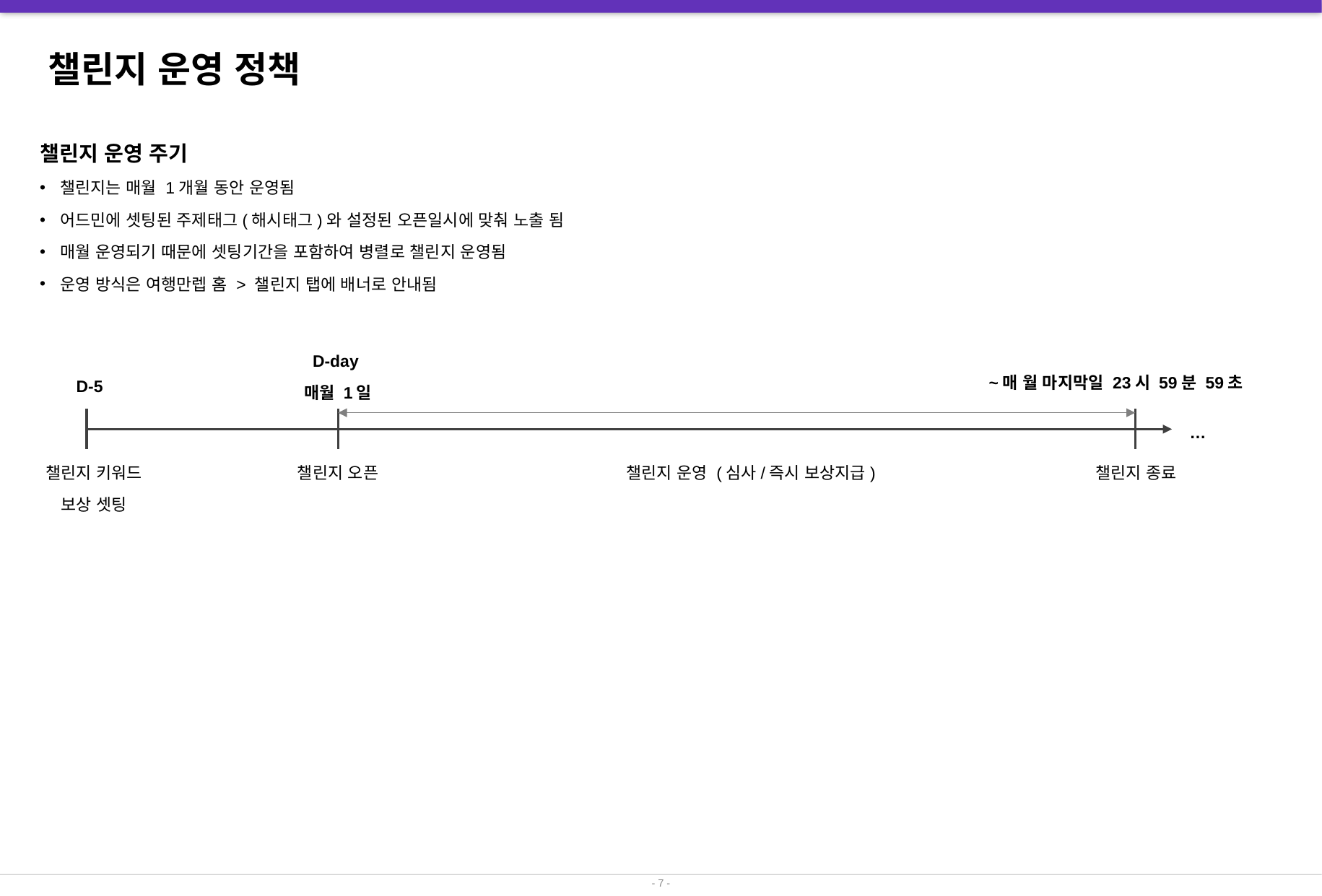

# 챌린지 운영 정책
챌린지 운영 주기
챌린지는 매월 1개월 동안 운영됨
어드민에 셋팅된 주제태그(해시태그)와 설정된 오픈일시에 맞춰 노출 됨
매월 운영되기 때문에 셋팅기간을 포함하여 병렬로 챌린지 운영됨
운영 방식은 여행만렙 홈 > 챌린지 탭에 배너로 안내됨
D-day
매월 1일
~매 월 마지막일 23시 59분 59초
D-5
…
챌린지 키워드
보상 셋팅
챌린지 오픈
챌린지 운영 (심사/즉시 보상지급)
챌린지 종료
- 7 -